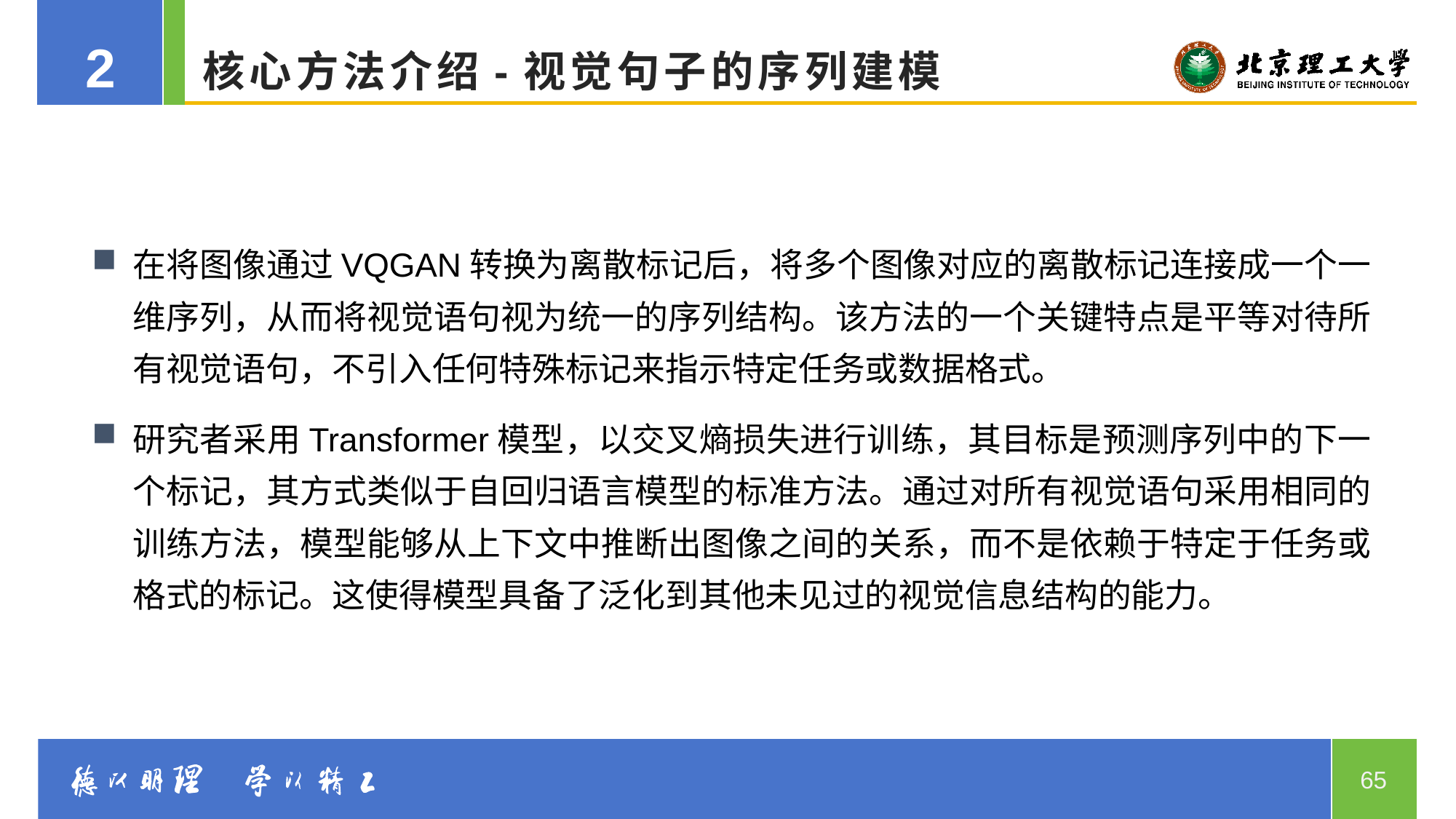

2
# 核心方法介绍-视觉句子的序列建模
在将图像通过VQGAN转换为离散标记后，将多个图像对应的离散标记连接成一个一维序列，从而将视觉语句视为统一的序列结构。该方法的一个关键特点是平等对待所有视觉语句，不引入任何特殊标记来指示特定任务或数据格式。
研究者采用Transformer模型，以交叉熵损失进行训练，其目标是预测序列中的下一个标记，其方式类似于自回归语言模型的标准方法。通过对所有视觉语句采用相同的训练方法，模型能够从上下文中推断出图像之间的关系，而不是依赖于特定于任务或格式的标记。这使得模型具备了泛化到其他未见过的视觉信息结构的能力。